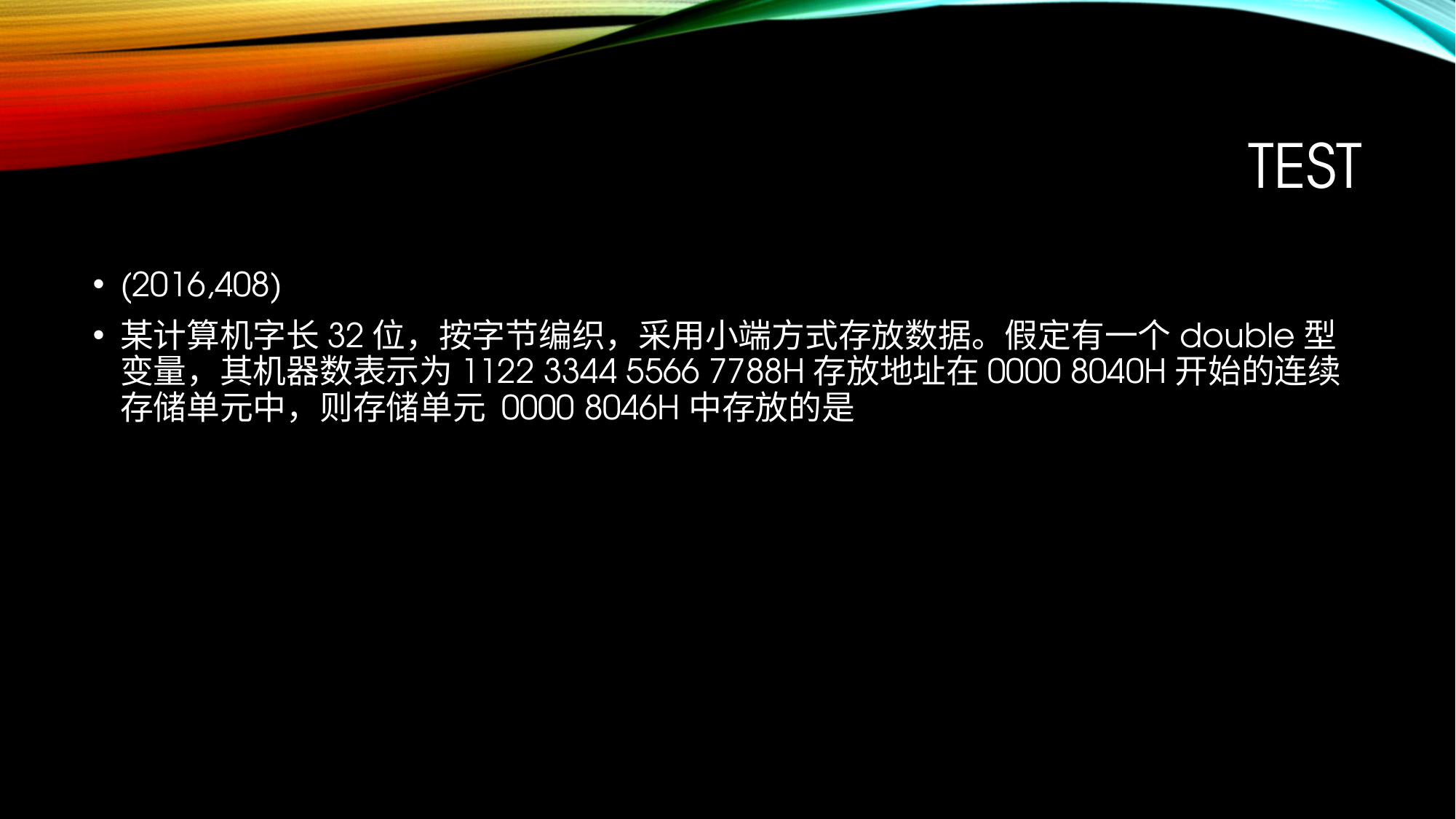

# TEST
(2016,408)
某计算机字长32位，按字节编织，采用小端方式存放数据。假定有一个double型变量，其机器数表示为1122 3344 5566 7788H存放地址在0000 8040H开始的连续存储单元中，则存储单元 0000 8046H中存放的是